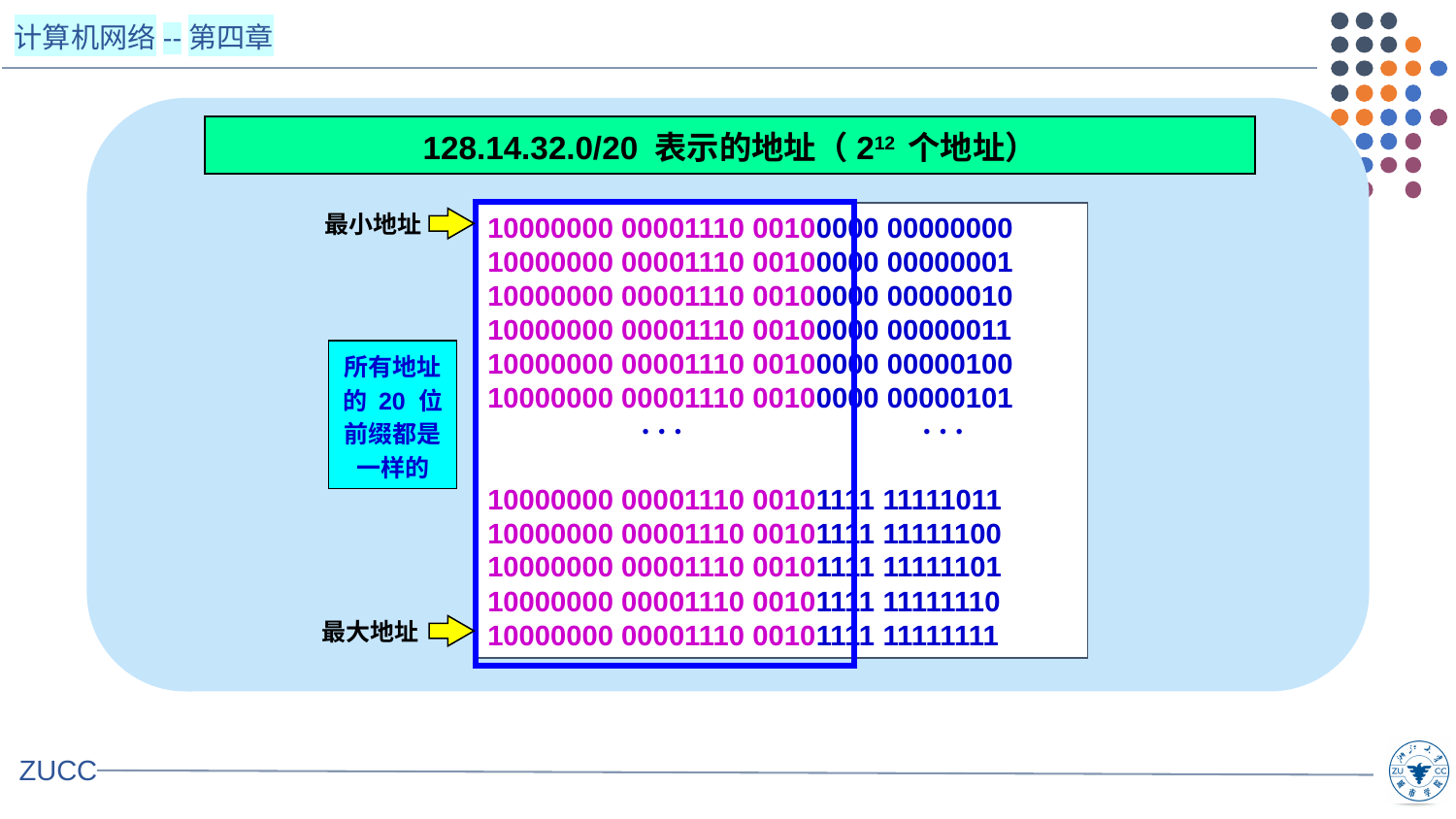

128.14.32.0/20 表示的地址（212 个地址）

最小地址

10000000 00001110 00100000 00000000
10000000 00001110 00100000 00000001
10000000 00001110 00100000 00000010
10000000 00001110 00100000 00000011
10000000 00001110 00100000 00000100
10000000 00001110 00100000 00000101

10000000 00001110 00101111 11111011
10000000 00001110 00101111 11111100
10000000 00001110 00101111 11111101
10000000 00001110 00101111 11111110
10000000 00001110 00101111 11111111
所有地址
的 20 位
前缀都是
一样的
…
…
最大地址